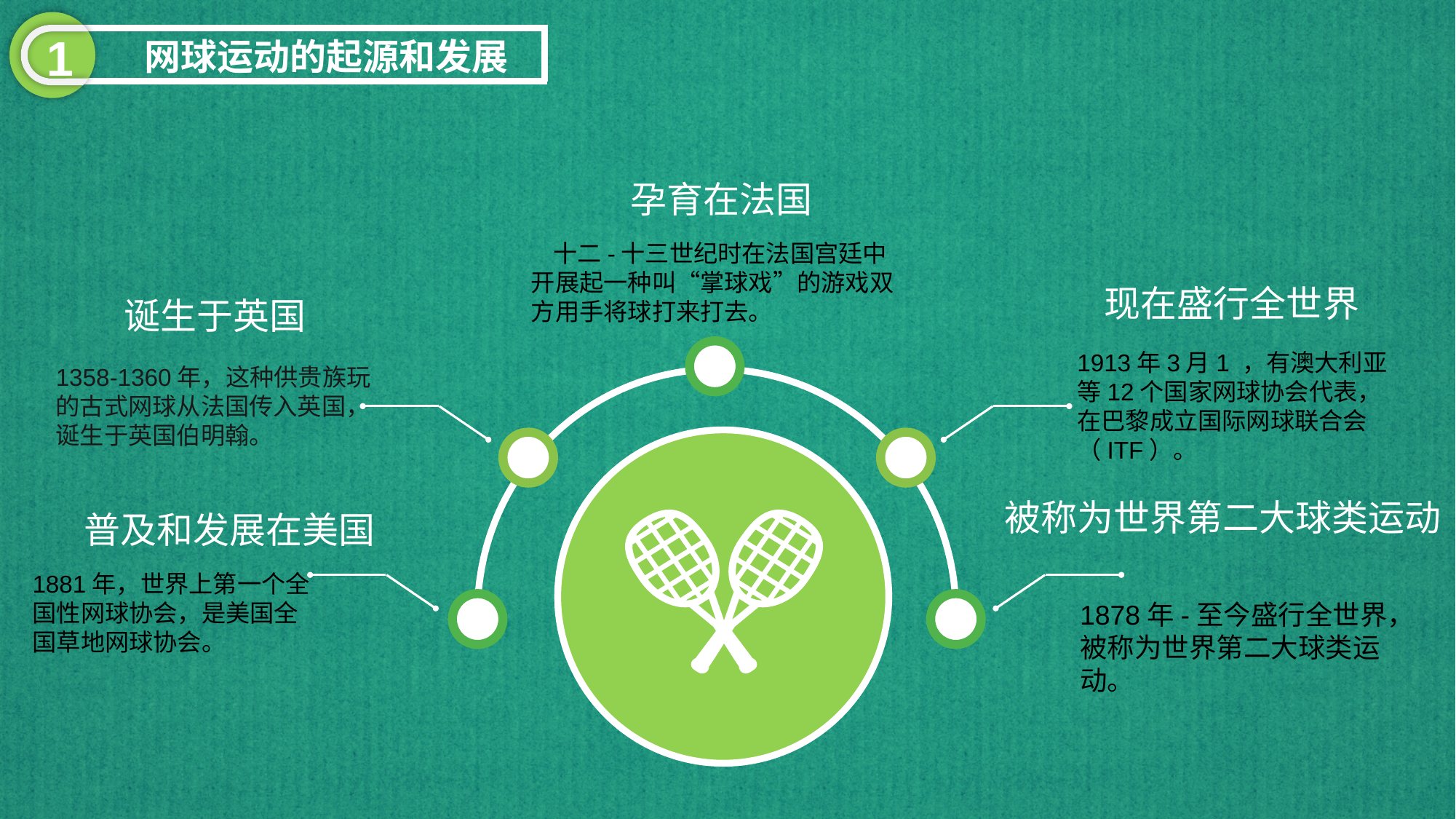

1
网球运动的起源和发展
孕育在法国
   十二-十三世纪时在法国宫廷中开展起一种叫“掌球戏”的游戏双方用手将球打来打去。
诞生于英国
现在盛行全世界

1913年3月1 ，有澳大利亚等12个国家网球协会代表，在巴黎成立国际网球联合会（ITF）。
1358-1360年，这种供贵族玩的古式网球从法国传入英国，诞生于英国伯明翰。

被称为世界第二大球类运动
普及和发展在美国
1881年，世界上第一个全国性网球协会，是美国全国草地网球协会。
1878年-至今盛行全世界，被称为世界第二大球类运动。